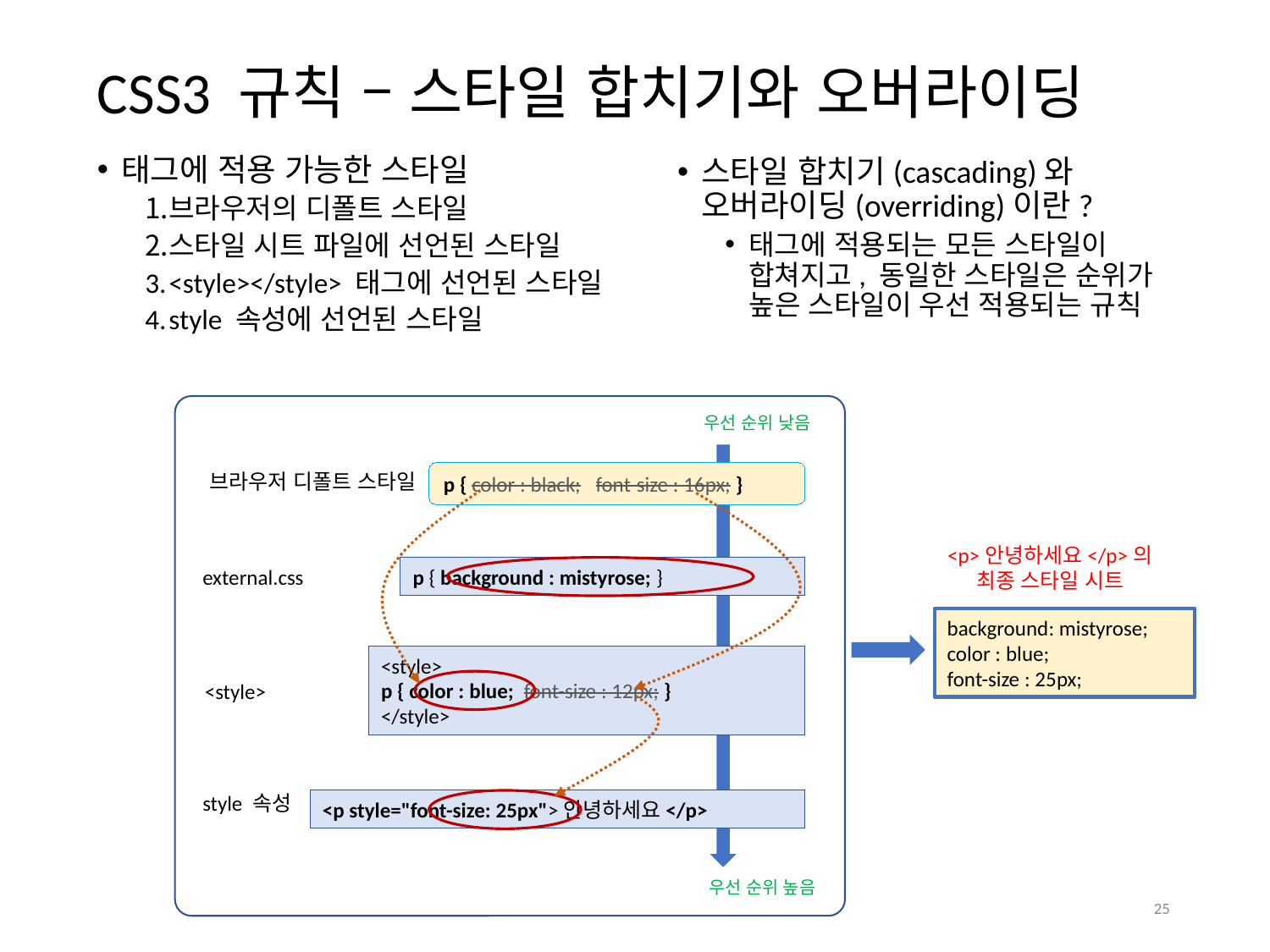

# CSS3 규칙 – 스타일 합치기와 오버라이딩
태그에 적용 가능한 스타일
브라우저의 디폴트 스타일
스타일 시트 파일에 선언된 스타일
<style></style> 태그에 선언된 스타일
style 속성에 선언된 스타일
스타일 합치기(cascading)와 오버라이딩(overriding)이란?
태그에 적용되는 모든 스타일이 합쳐지고, 동일한 스타일은 순위가 높은 스타일이 우선 적용되는 규칙

우선 순위 낮음

브라우저 디폴트 스타일
p { color : black;   font-size : 16px; }

<p>안녕하세요</p>의
    최종 스타일 시트

external.css
p { background : mistyrose; }
background: mistyrose;
color : blue;
font-size : 25px;

<style>
p { color : blue;  font-size : 12px; }
</style>

<style>

style 속성

<p style="font-size: 25px">안녕하세요</p>
우선 순위 높음
25